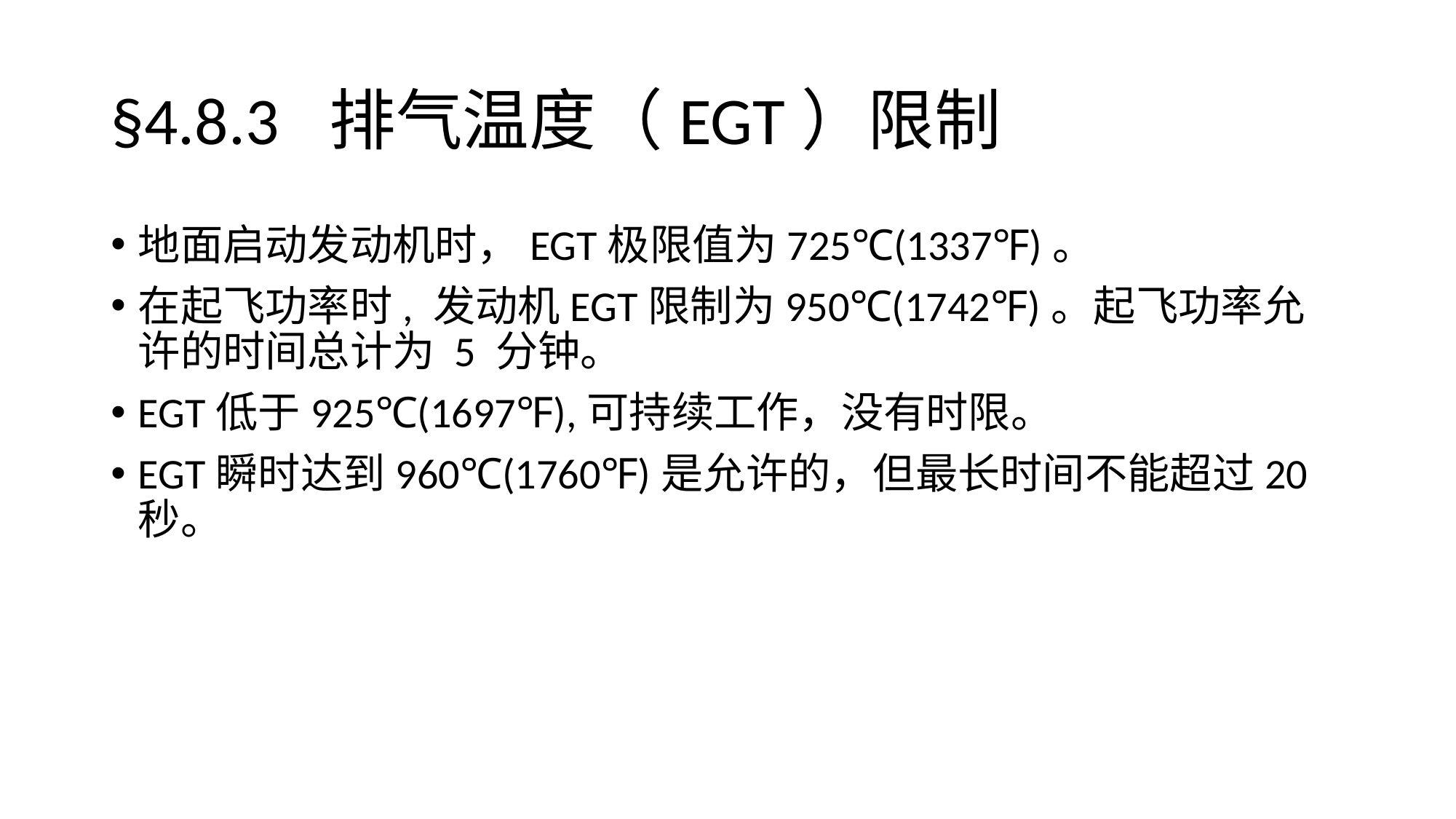

# §4.8.3	排气温度（EGT）限制
地面启动发动机时，EGT极限值为725℃(1337℉)。
在起飞功率时, 发动机EGT限制为950℃(1742℉)。起飞功率允许的时间总计为 5 分钟。
EGT低于925℃(1697℉),可持续工作，没有时限。
EGT瞬时达到960℃(1760℉)是允许的，但最长时间不能超过20秒。